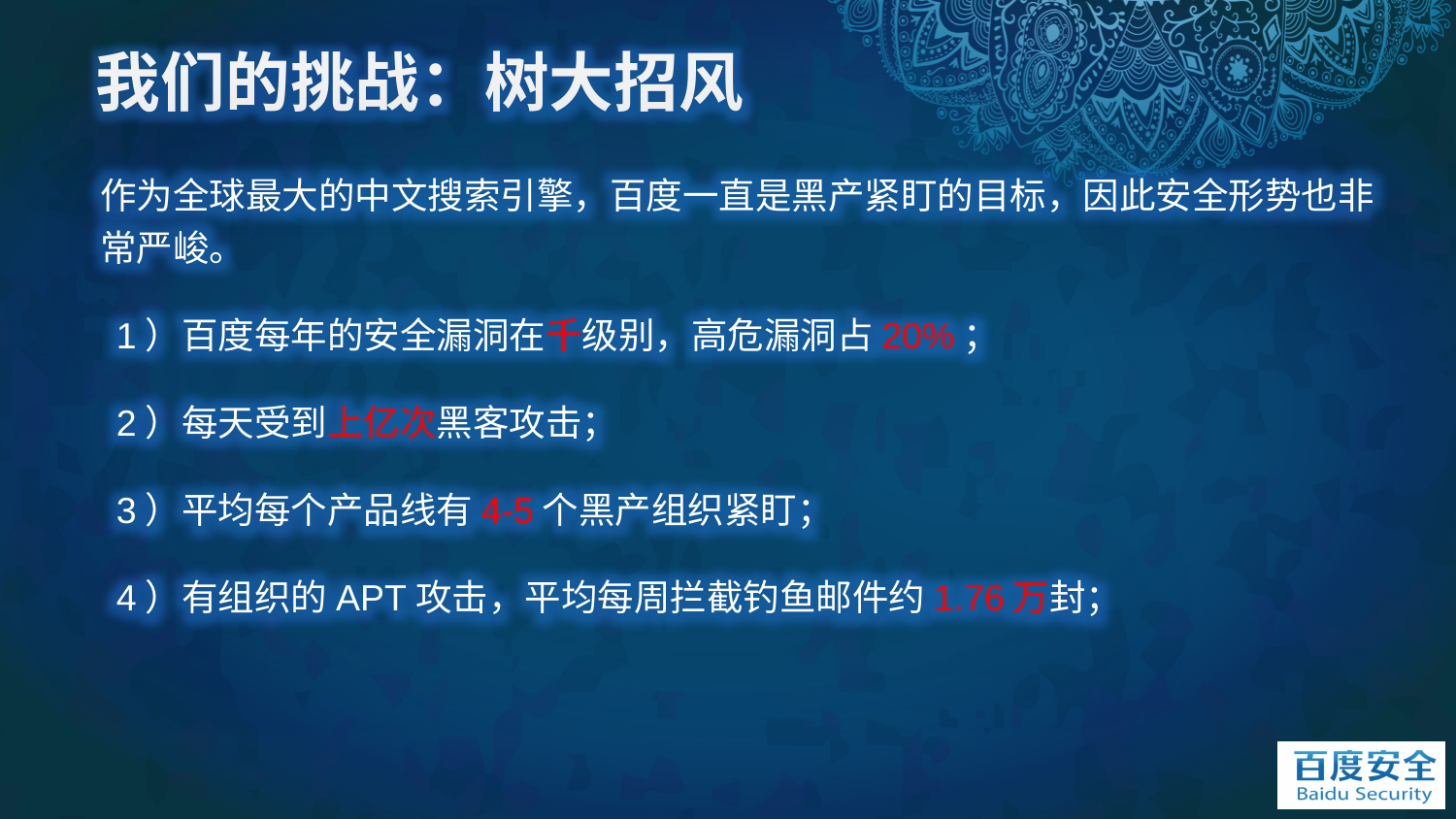

我们的挑战：树大招风
作为全球最大的中文搜索引擎，百度一直是黑产紧盯的目标，因此安全形势也非常严峻。
1）百度每年的安全漏洞在千级别，高危漏洞占20%；
2）每天受到上亿次黑客攻击；
3）平均每个产品线有4-5个黑产组织紧盯；
4）有组织的APT攻击，平均每周拦截钓鱼邮件约1.76万封；